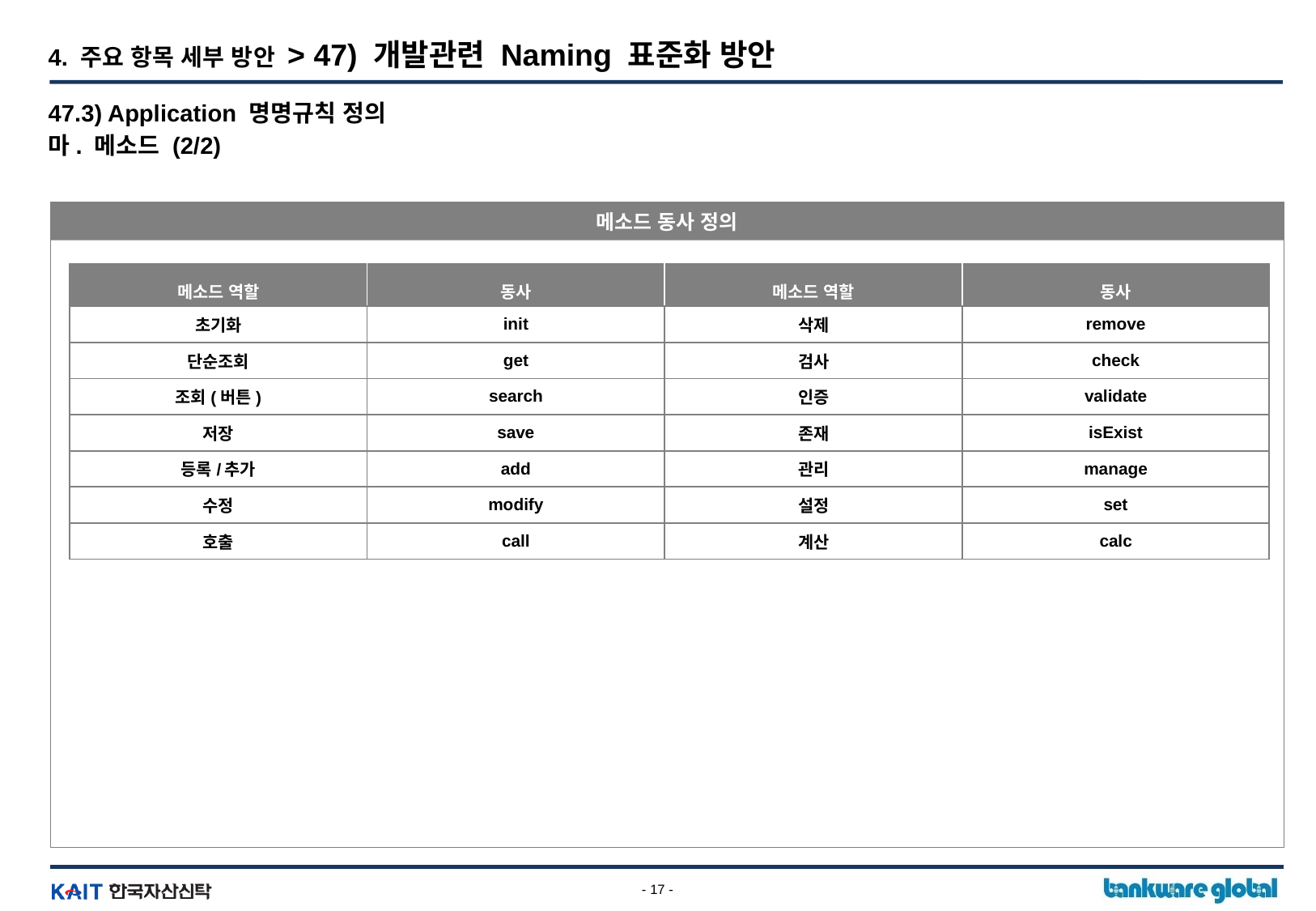

4. 주요 항목 세부 방안 > 47) 개발관련 Naming 표준화 방안
47.3) Application 명명규칙 정의
마. 메소드 (2/2)

메소드 동사 정의
| 메소드 역할 | 동사 | 메소드 역할 | 동사 |
| --- | --- | --- | --- |
| 초기화 | init | 삭제 | remove |
| 단순조회 | get | 검사 | check |
| 조회(버튼) | search | 인증 | validate |
| 저장 | save | 존재 | isExist |
| 등록/추가 | add | 관리 | manage |
| 수정 | modify | 설정 | set |
| 호출 | call | 계산 | calc |